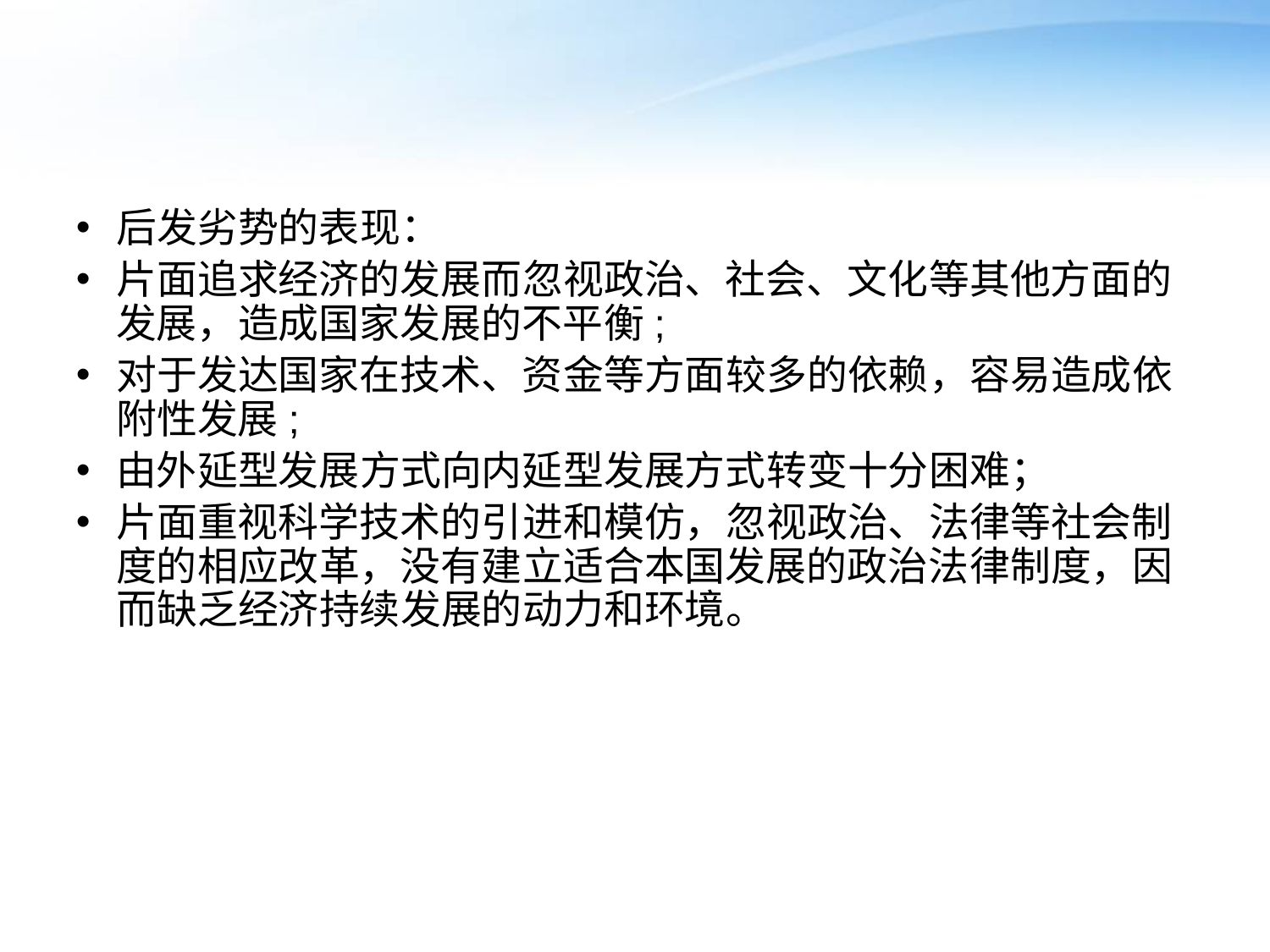

#
后发劣势的表现：
片面追求经济的发展而忽视政治、社会、文化等其他方面的发展，造成国家发展的不平衡;
对于发达国家在技术、资金等方面较多的依赖，容易造成依附性发展;
由外延型发展方式向内延型发展方式转变十分困难；
片面重视科学技术的引进和模仿，忽视政治、法律等社会制度的相应改革，没有建立适合本国发展的政治法律制度，因而缺乏经济持续发展的动力和环境。